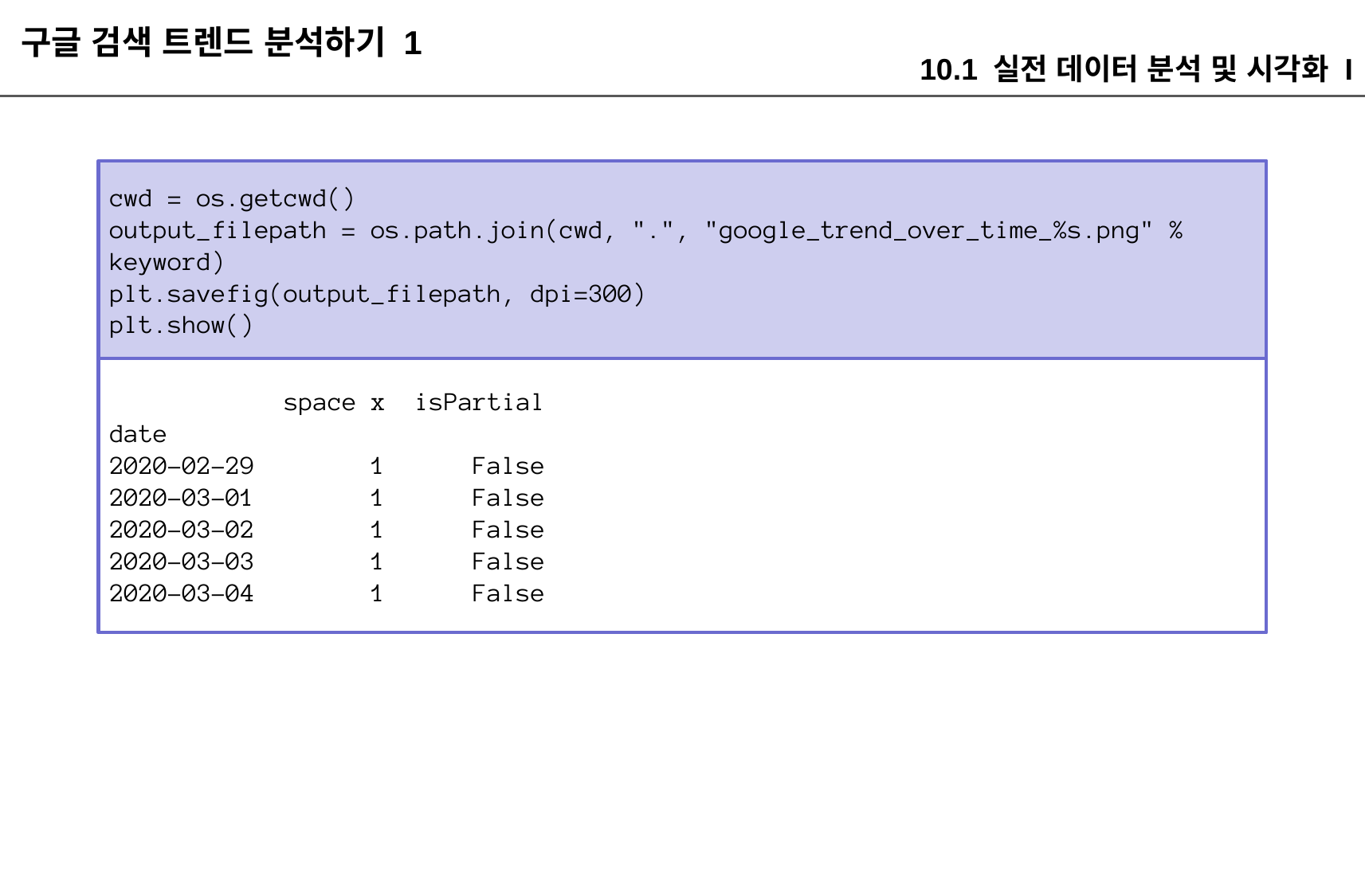

구글 검색 트렌드 분석하기 1
10.1 실전 데이터 분석 및 시각화 I
cwd = os.getcwd()
output_filepath = os.path.join(cwd, ".", "google_trend_over_time_%s.png" % keyword)
plt.savefig(output_filepath, dpi=300)
plt.show()
            space x  isPartial
date
2020-02-29        1      False
2020-03-01        1      False
2020-03-02        1      False
2020-03-03        1      False
2020-03-04        1      False